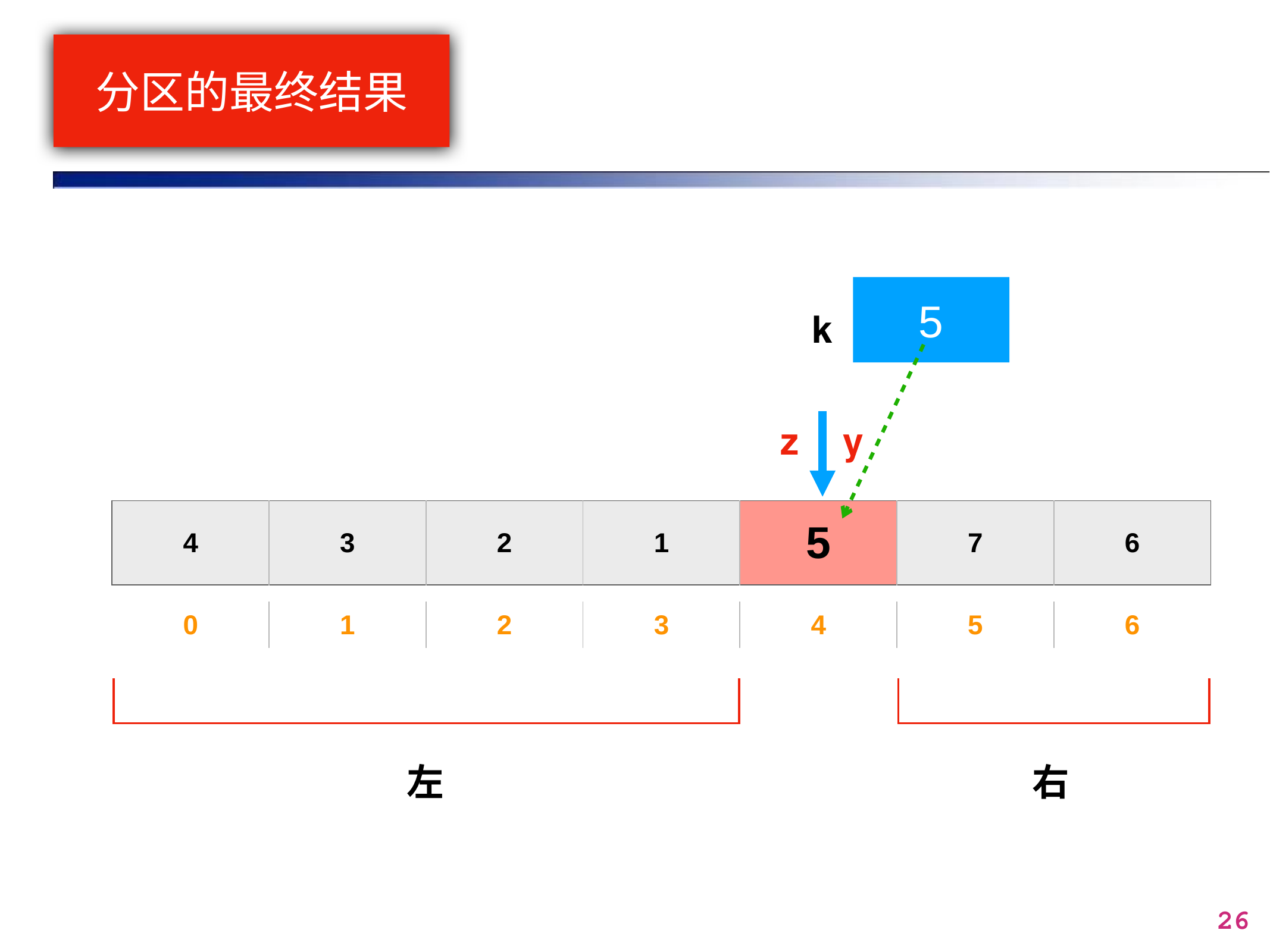

# 分区的最终结果
5
k

z
y

| 4 | 3 | 2 | 1 | 5 | 7 | 6 |
| --- | --- | --- | --- | --- | --- | --- |
| 0 | 1 | 2 | 3 | 4 | 5 | 6 |
| --- | --- | --- | --- | --- | --- | --- |
|  |  |  |
| --- | --- | --- |
左
右
26